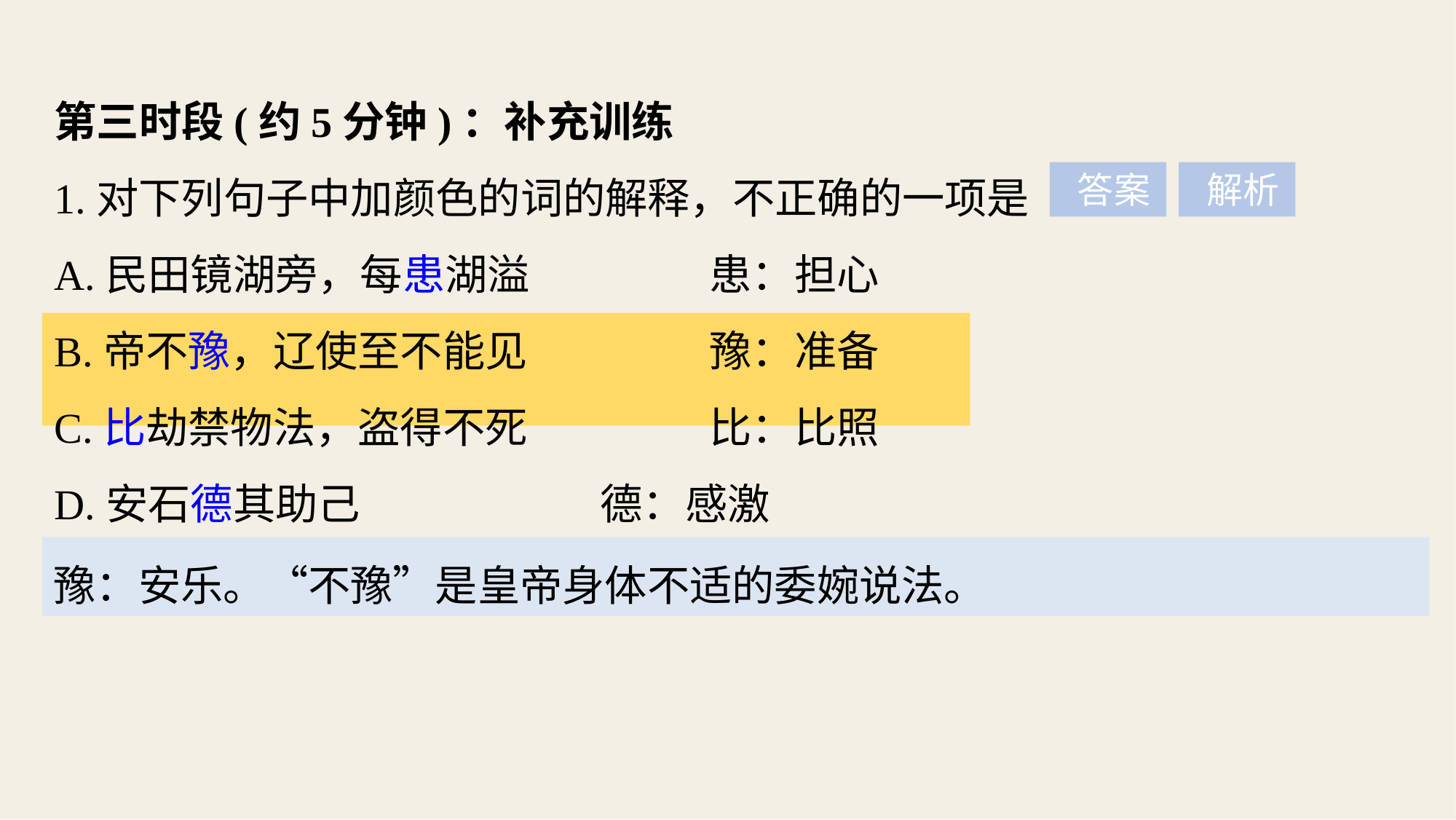

第三时段(约5分钟)：补充训练
1.对下列句子中加颜色的词的解释，不正确的一项是
A.民田镜湖旁，每患湖溢　　　　	患：担心
B.帝不豫，辽使至不能见  		豫：准备
C.比劫禁物法，盗得不死  		比：比照
D.安石德其助己  			德：感激
 答案
 解析

豫：安乐。“不豫”是皇帝身体不适的委婉说法。